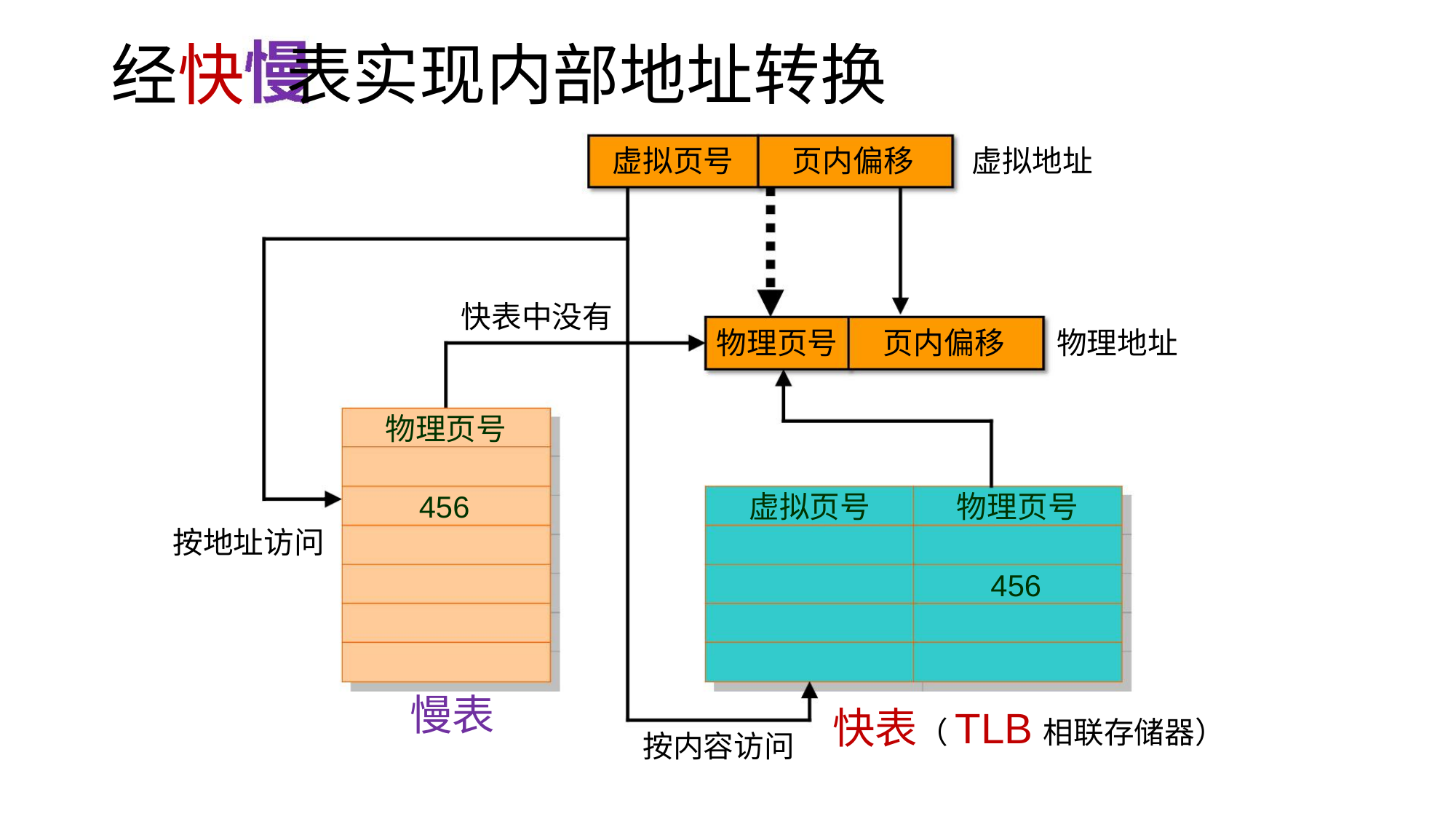

经快 表实现内部地址转换
虚拟页号 页内偏移 虚拟地址
快表中没有
物理页号 页内偏移 物理地址
物理页号
456
虚拟页号
物理页号
456
按地址访问
慢表
快表（TLB相联存储器）
按内容访问